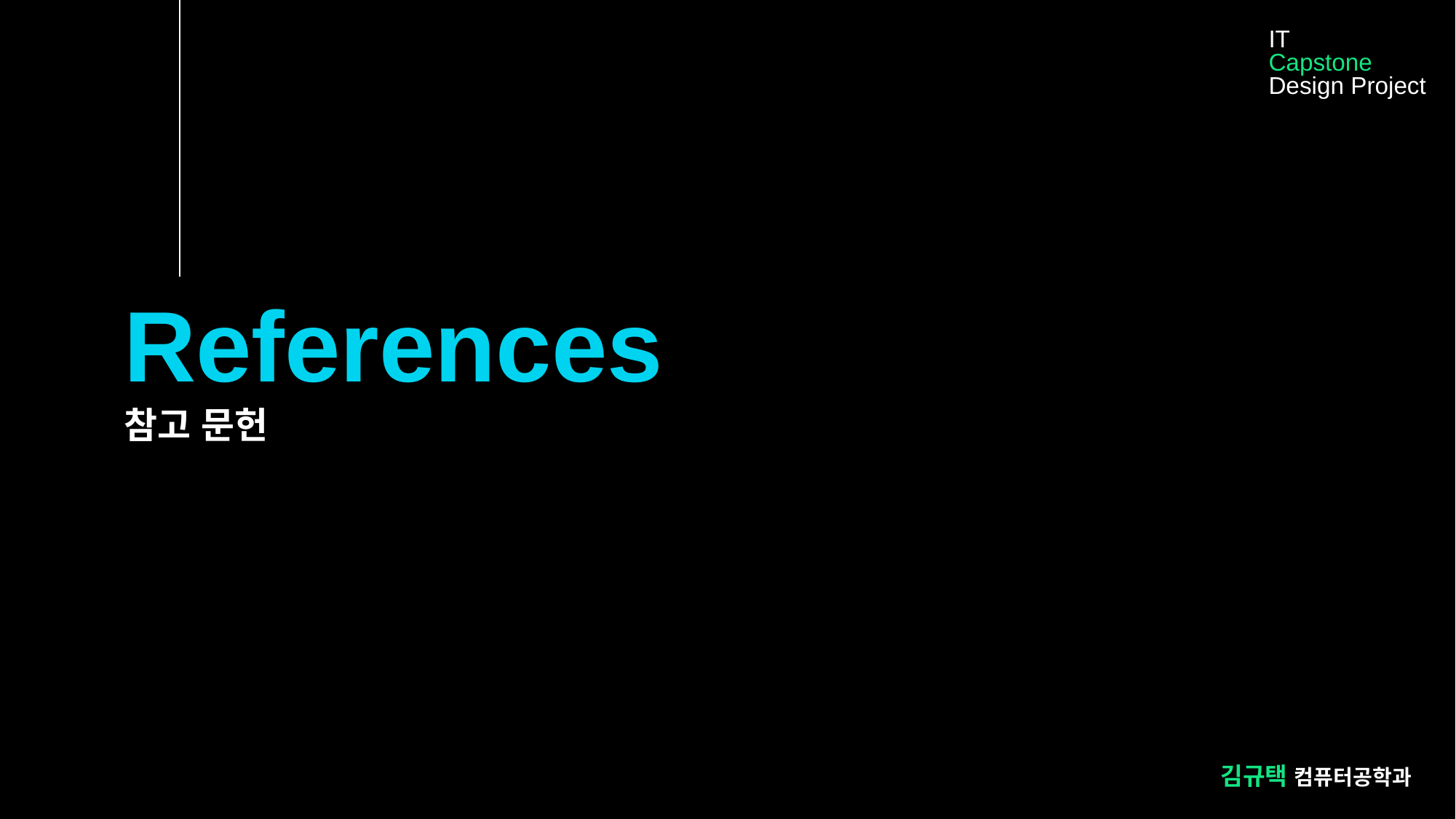

IT
Capstone
Design Project
References
참고 문헌
김규택 컴퓨터공학과